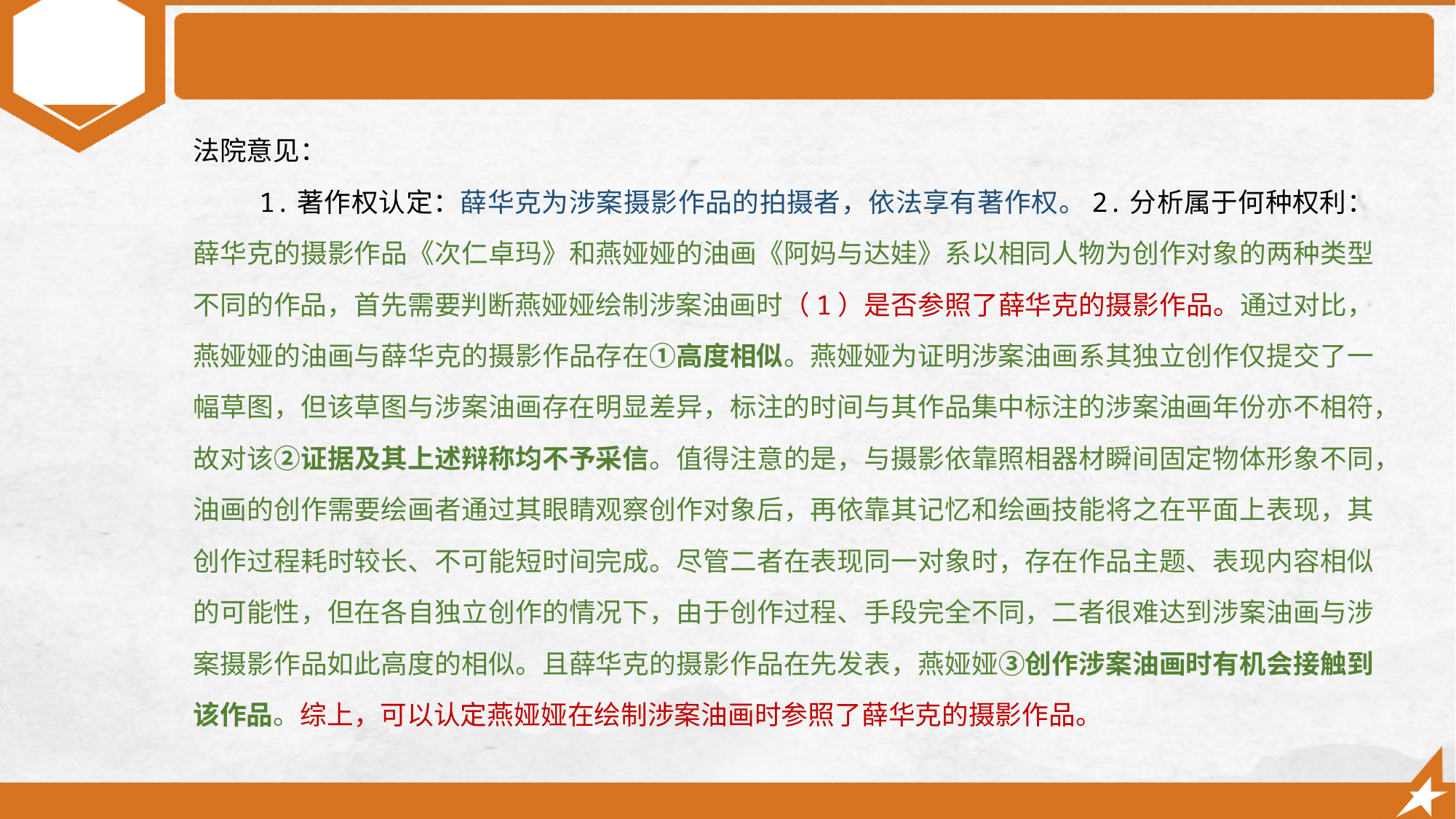

法院意见：
    1.著作权认定：薛华克为涉案摄影作品的拍摄者，依法享有著作权。2.分析属于何种权利：薛华克的摄影作品《次仁卓玛》和燕娅娅的油画《阿妈与达娃》系以相同人物为创作对象的两种类型不同的作品，首先需要判断燕娅娅绘制涉案油画时（1）是否参照了薛华克的摄影作品。通过对比，燕娅娅的油画与薛华克的摄影作品存在①高度相似。燕娅娅为证明涉案油画系其独立创作仅提交了一幅草图，但该草图与涉案油画存在明显差异，标注的时间与其作品集中标注的涉案油画年份亦不相符，故对该②证据及其上述辩称均不予采信。值得注意的是，与摄影依靠照相器材瞬间固定物体形象不同，油画的创作需要绘画者通过其眼睛观察创作对象后，再依靠其记忆和绘画技能将之在平面上表现，其创作过程耗时较长、不可能短时间完成。尽管二者在表现同一对象时，存在作品主题、表现内容相似的可能性，但在各自独立创作的情况下，由于创作过程、手段完全不同，二者很难达到涉案油画与涉案摄影作品如此高度的相似。且薛华克的摄影作品在先发表，燕娅娅③创作涉案油画时有机会接触到该作品。综上，可以认定燕娅娅在绘制涉案油画时参照了薛华克的摄影作品。